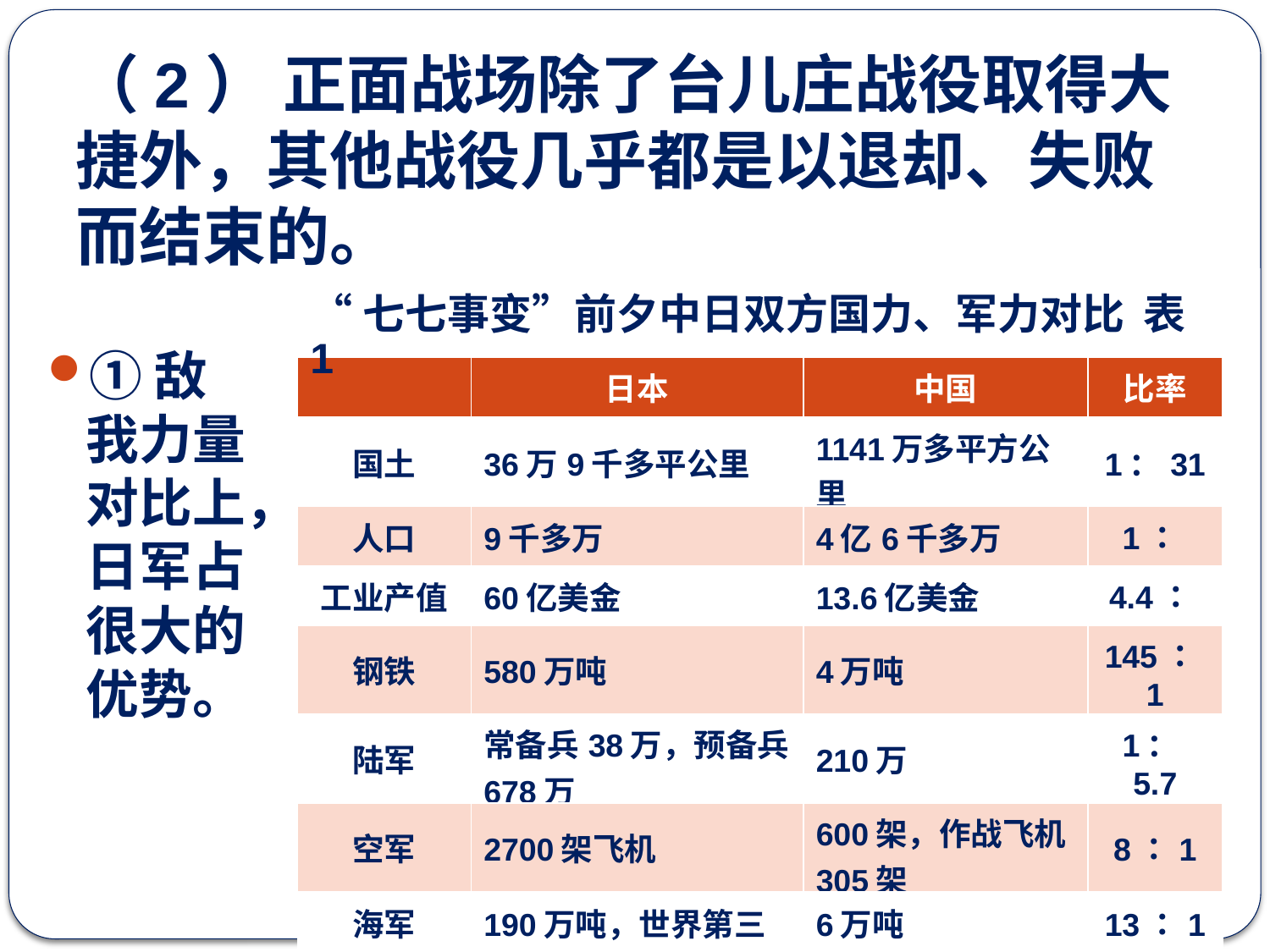

（2） 正面战场除了台儿庄战役取得大捷外，其他战役几乎都是以退却、失败而结束的。
“七七事变”前夕中日双方国力、军力对比  表1
①敌我力量对比上，日军占很大的优势。
|  | 日本 | 中国 | 比率 |
| --- | --- | --- | --- |
| 国土 | 36万9千多平公里 | 1141万多平方公里 | 1：31 |
| 人口 | 9千多万 | 4亿6千多万 | 1：5.1 |
| 工业产值 | 60亿美金 | 13.6亿美金 | 4.4：1 |
| 钢铁 | 580万吨 | 4万吨 | 145：1 |
| 陆军 | 常备兵38万，预备兵678万 | 210万 | 1：5.7 |
| 空军 | 2700架飞机 | 600架，作战飞机305架 | 8：1 |
| 海军 | 190万吨，世界第三 | 6万吨 | 13：1 |